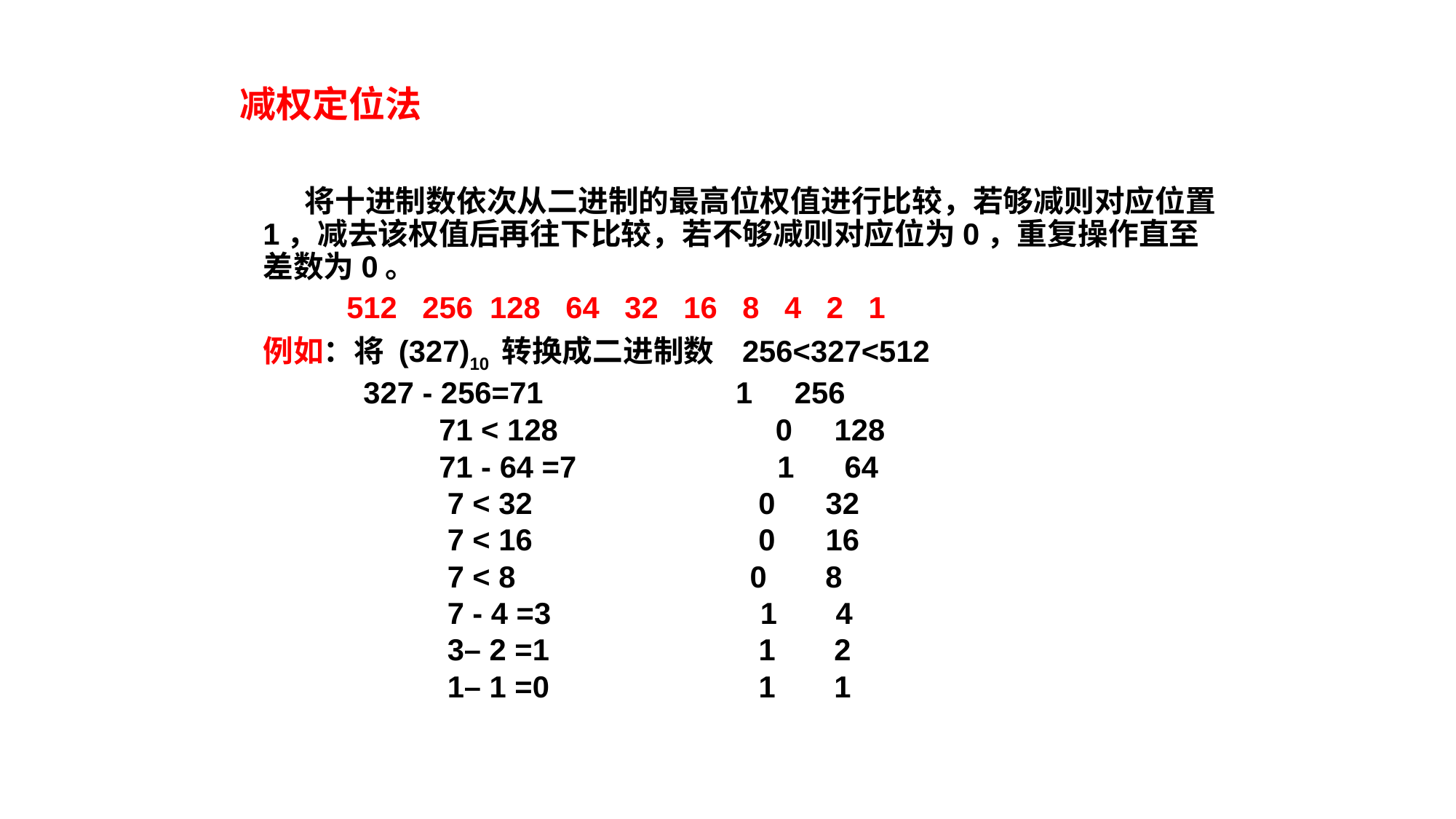

# 减权定位法
     将十进制数依次从二进制的最高位权值进行比较，若够减则对应位置1，减去该权值后再往下比较，若不够减则对应位为0，重复操作直至差数为0。
          512   256  128   64   32   16   8   4   2   1
例如：将 (327)10 转换成二进制数   256<327<512
            327 - 256=71                       1     256
	        71 < 128                          0     128
	        71 - 64 =7                        1      64
	         7 < 32                           0      32
	         7 < 16                           0      16
	         7 < 8                            0       8
	         7 - 4 =3                         1       4
	         3– 2 =1                         1       2
	         1– 1 =0                         1       1